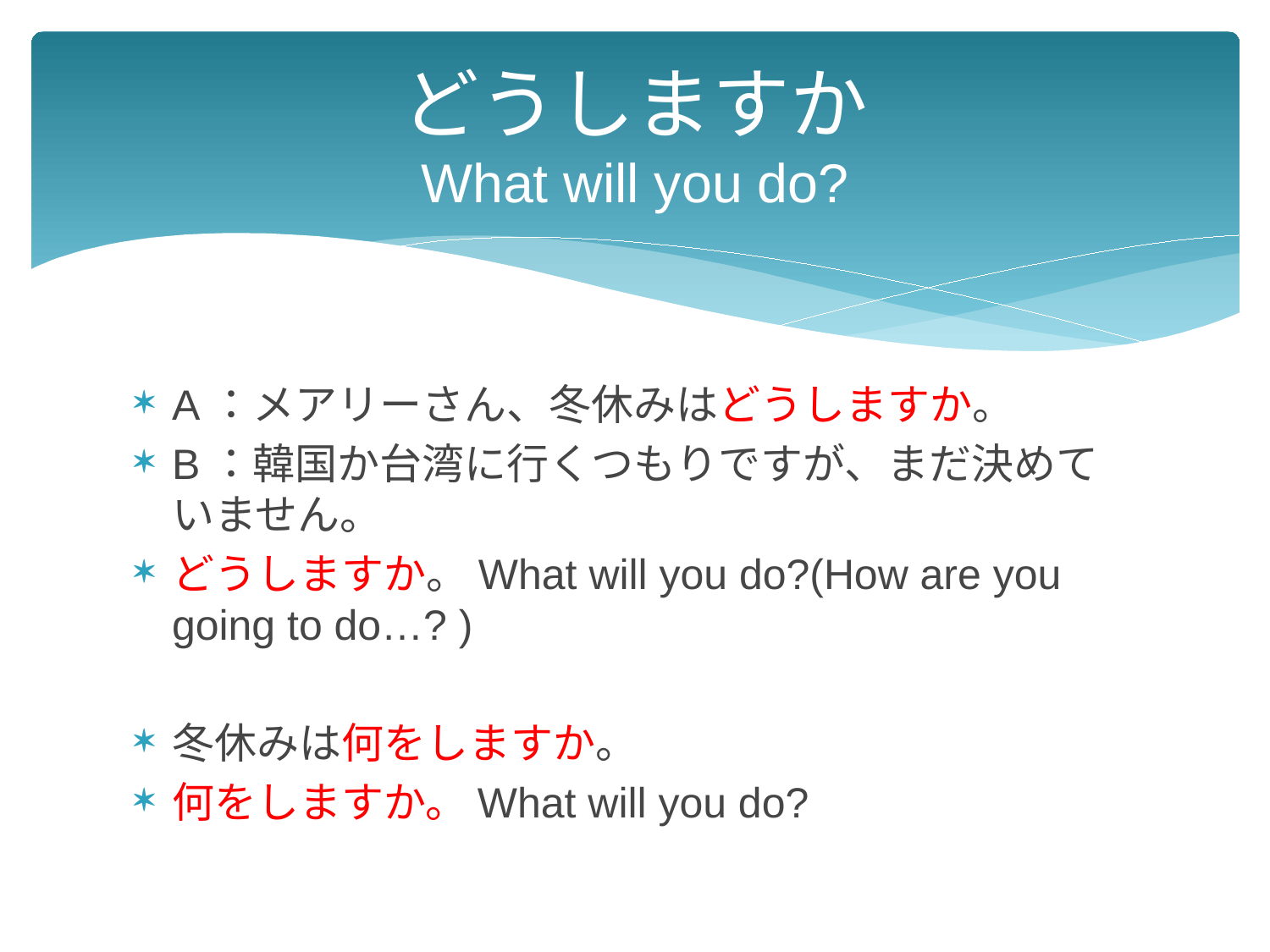

# どうしますか What will you do?
A：メアリーさん、冬休みはどうしますか。
B：韓国か台湾に行くつもりですが、まだ決めていません。
どうしますか。What will you do?(How are you going to do…? )

冬休みは何をしますか。
何をしますか。What will you do?